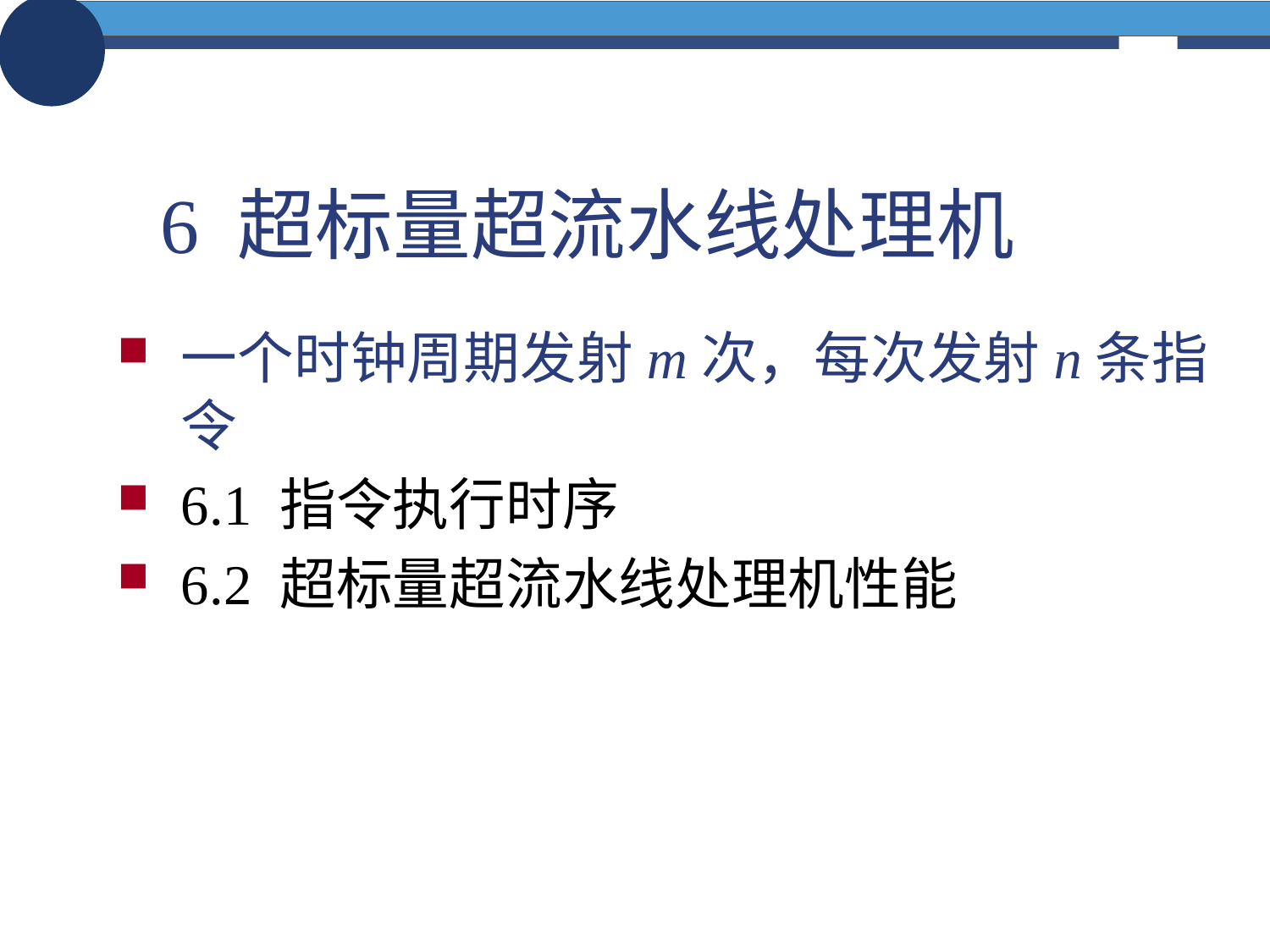

# 6 超标量超流水线处理机
一个时钟周期发射m次，每次发射n条指令
6.1 指令执行时序
6.2 超标量超流水线处理机性能